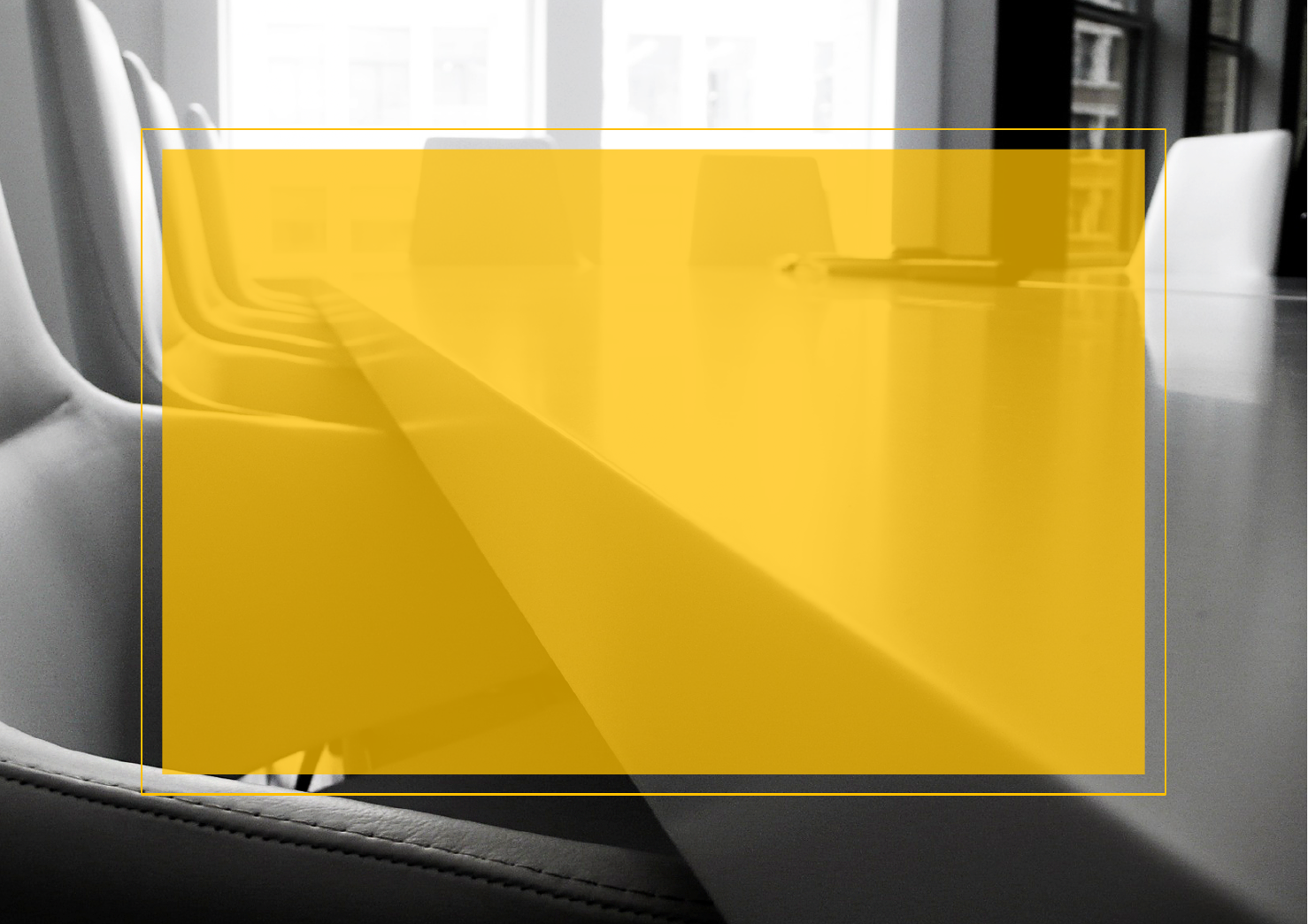

5주차 발표
안드로이드 앱과 간단한 서버와의 통신
2012722001 김기선
2012722009 김지웅